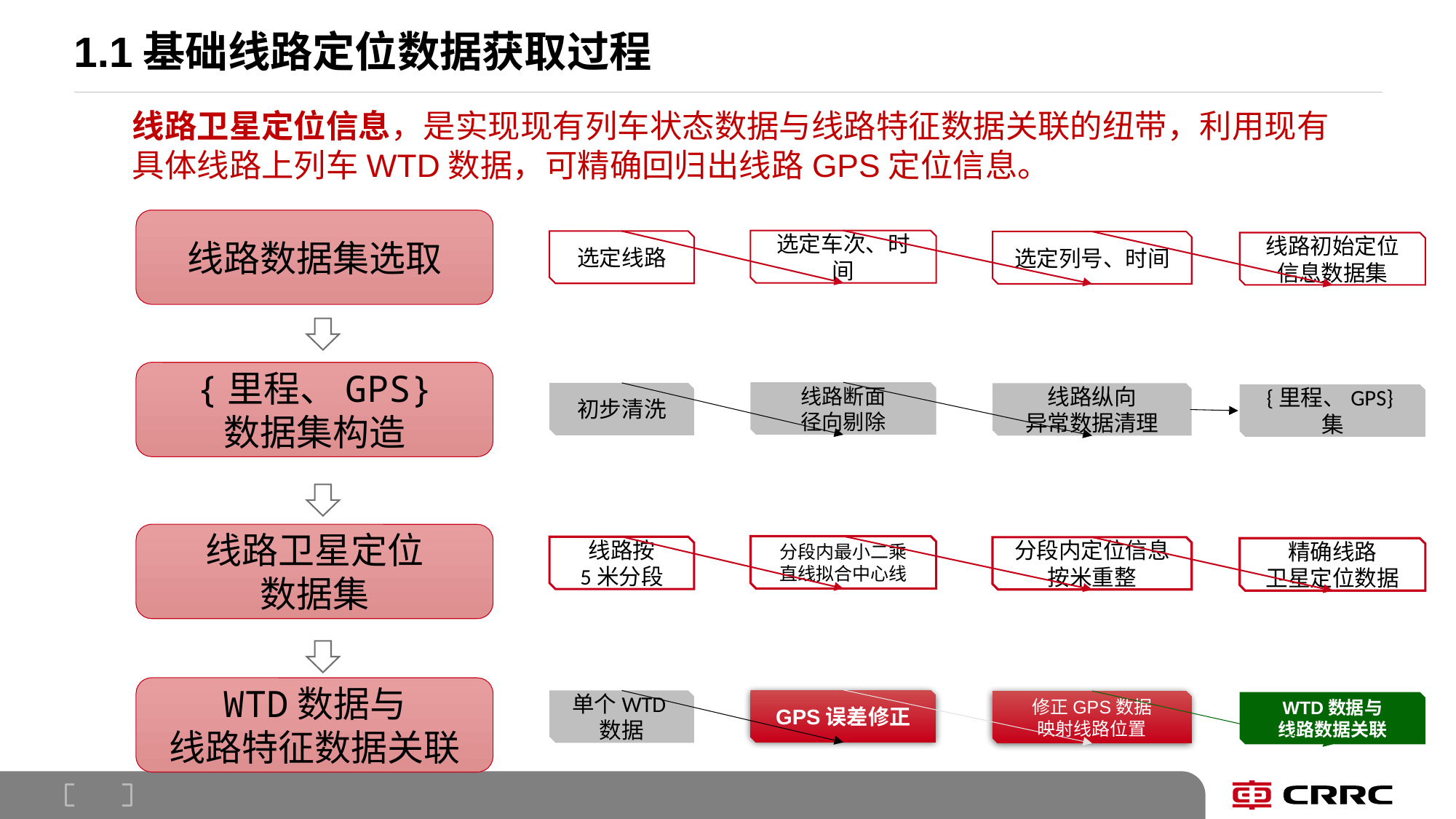

# 1.1基础线路定位数据获取过程
线路卫星定位信息，是实现现有列车状态数据与线路特征数据关联的纽带，利用现有具体线路上列车WTD数据，可精确回归出线路GPS定位信息。
线路数据集选取
选定车次、时间
选定线路
选定列号、时间
线路初始定位信息数据集

{里程、GPS}
数据集构造
线路断面
径向剔除
初步清洗
线路纵向
异常数据清理
{里程、GPS}集

线路卫星定位
数据集
分段内最小二乘
直线拟合中心线
线路按
5米分段
分段内定位信息
按米重整
精确线路
卫星定位数据

WTD数据与
线路特征数据关联
GPS误差修正
单个WTD数据
修正GPS数据
映射线路位置
WTD数据与
线路数据关联